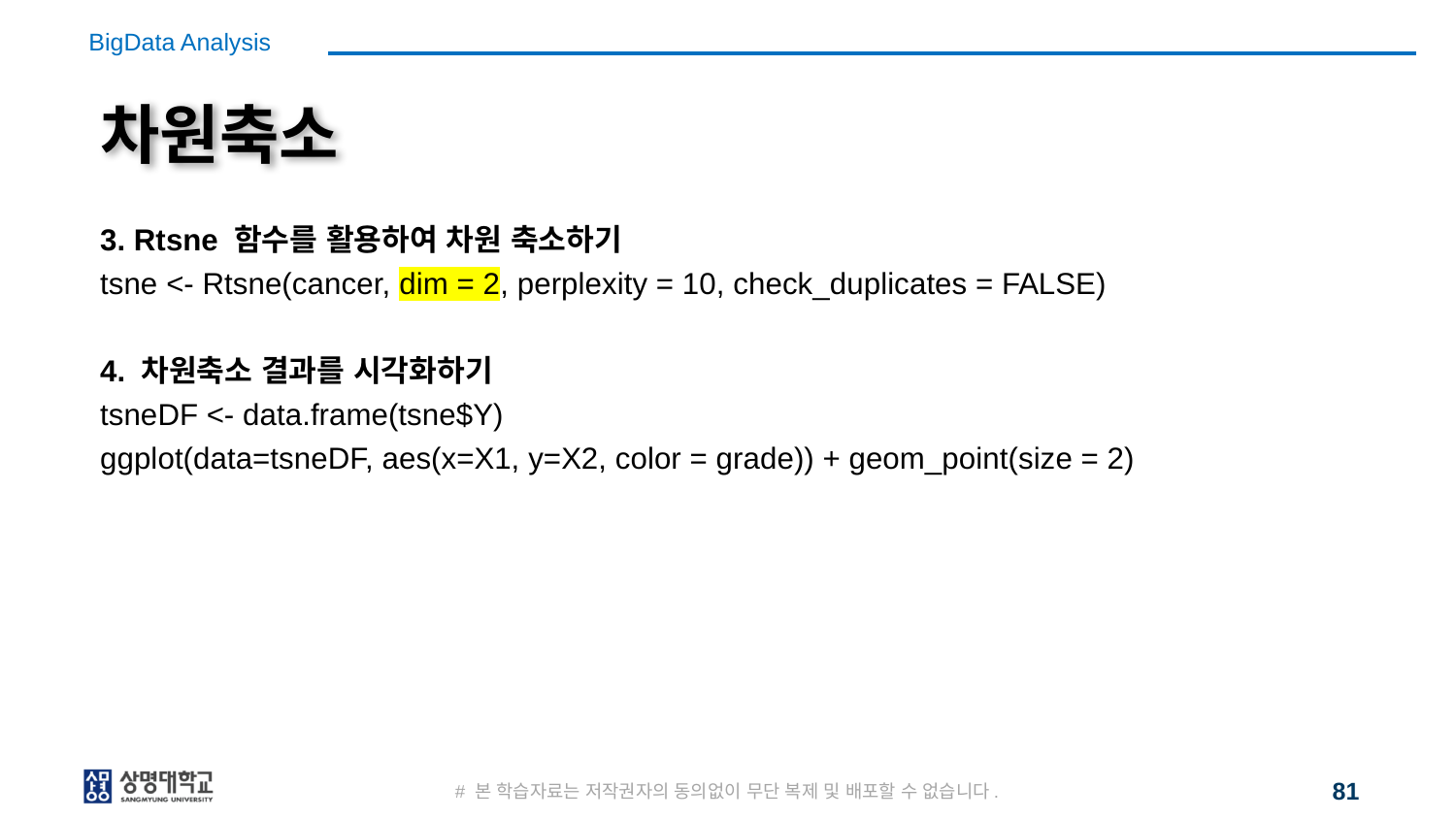

# 차원축소
3. Rtsne 함수를 활용하여 차원 축소하기
tsne <- Rtsne(cancer, dim = 2, perplexity = 10, check_duplicates = FALSE)

4. 차원축소 결과를 시각화하기
tsneDF <- data.frame(tsne$Y)
ggplot(data=tsneDF, aes(x=X1, y=X2, color = grade)) + geom_point(size = 2)
81
# 본 학습자료는 저작권자의 동의없이 무단 복제 및 배포할 수 없습니다.